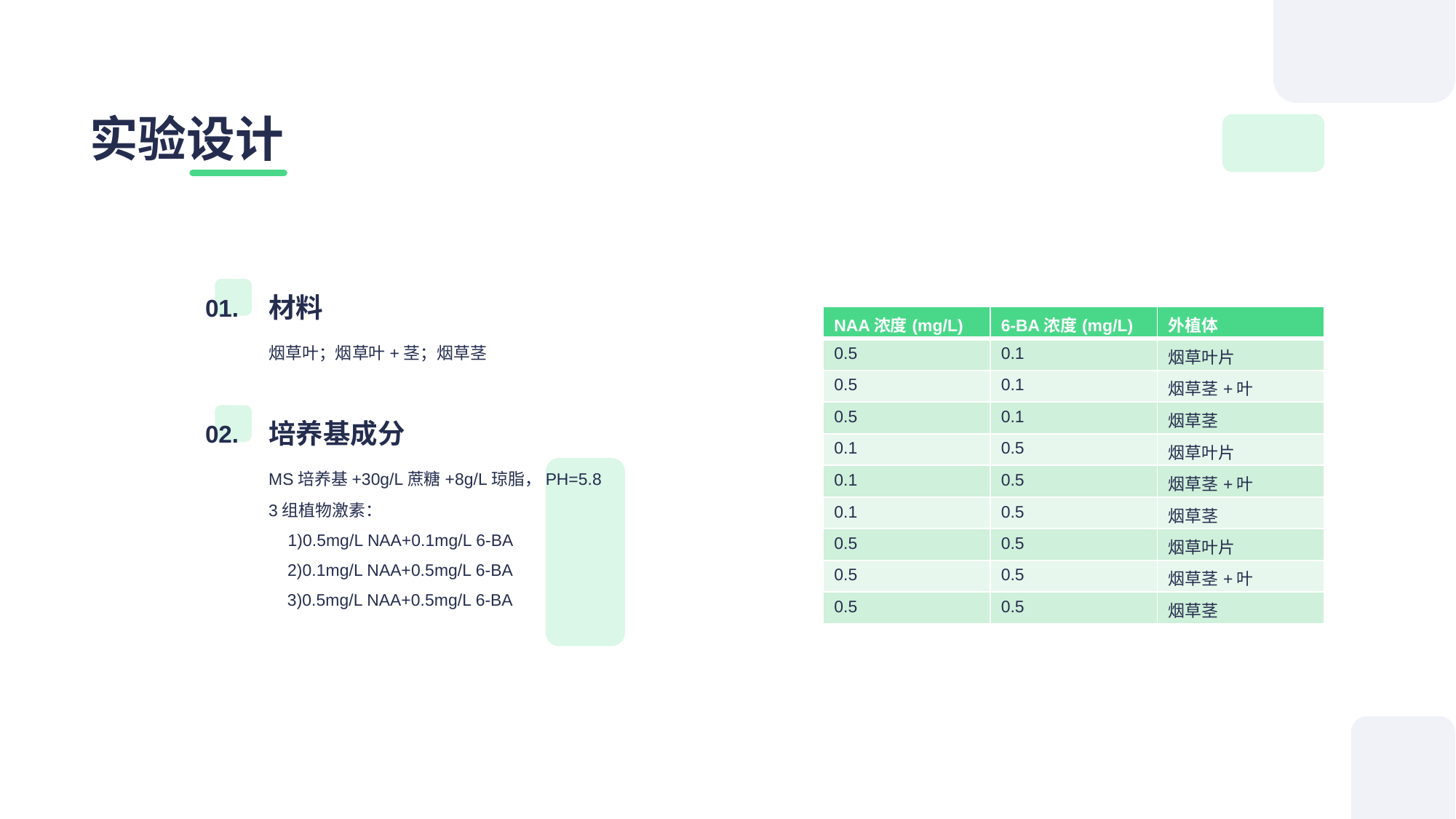

# 实验设计

材料
01.
烟草叶；烟草叶+茎；烟草茎

培养基成分
02.
MS培养基+30g/L蔗糖+8g/L琼脂，PH=5.8
| NAA浓度(mg/L) | 6-BA浓度(mg/L) | 外植体 |
| --- | --- | --- |
| 0.5 | 0.1 | 烟草叶片 |
| 0.5 | 0.1 | 烟草茎+叶 |
| 0.5 | 0.1 | 烟草茎 |
| 0.1 | 0.5 | 烟草叶片 |
| 0.1 | 0.5 | 烟草茎+叶 |
| 0.1 | 0.5 | 烟草茎 |
| 0.5 | 0.5 | 烟草叶片 |
| 0.5 | 0.5 | 烟草茎+叶 |
| 0.5 | 0.5 | 烟草茎 |

3组植物激素：
    1)0.5mg/L NAA+0.1mg/L 6-BA
    2)0.1mg/L NAA+0.5mg/L 6-BA
    3)0.5mg/L NAA+0.5mg/L 6-BA